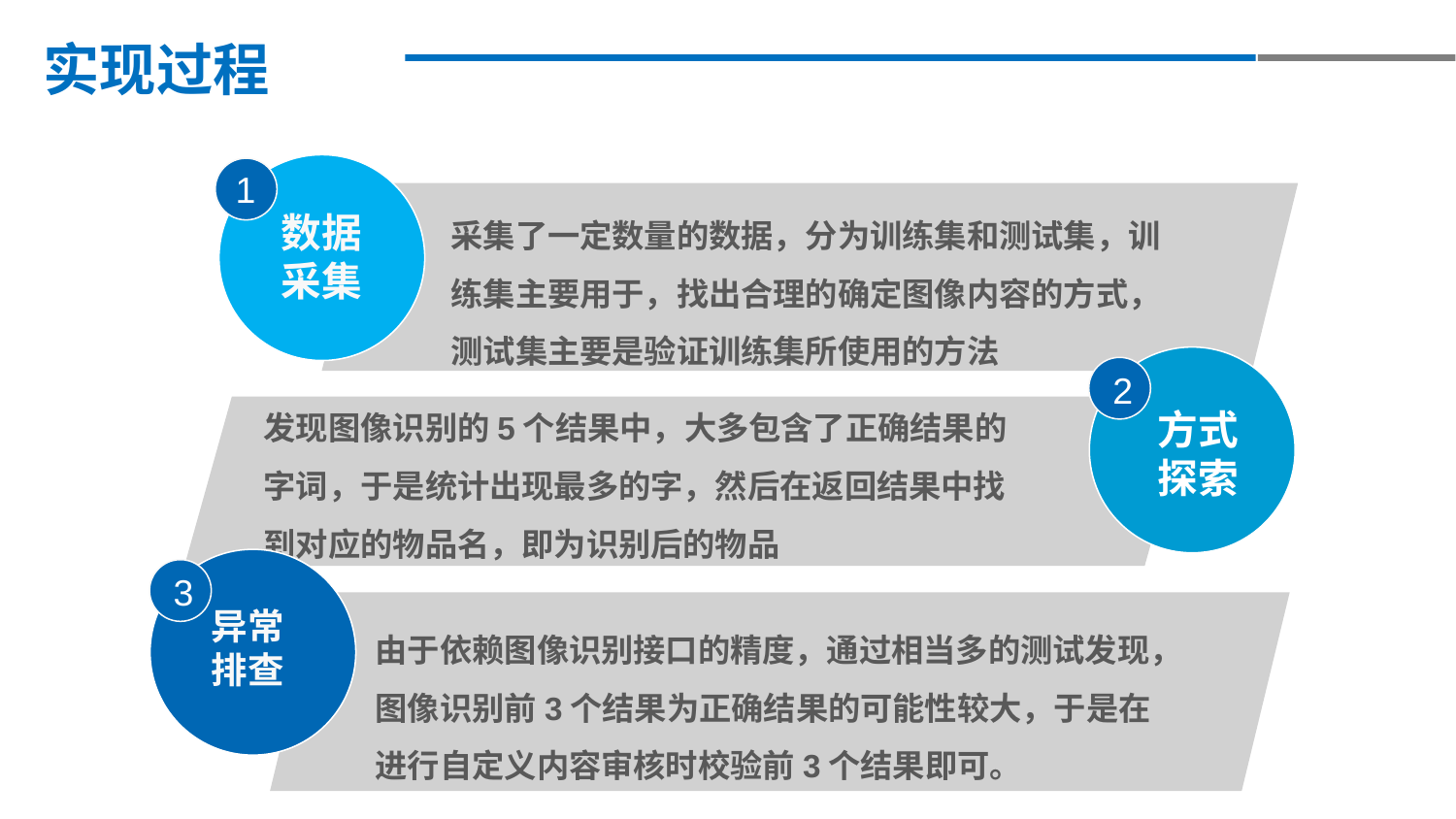

实现过程

1

采集了一定数量的数据，分为训练集和测试集，训练集主要用于，找出合理的确定图像内容的方式，测试集主要是验证训练集所使用的方法
数据
采集

2
发现图像识别的5个结果中，大多包含了正确结果的字词，于是统计出现最多的字，然后在返回结果中找到对应的物品名，即为识别后的物品

  方式
  探索

3

  异常
  排查
由于依赖图像识别接口的精度，通过相当多的测试发现，图像识别前3个结果为正确结果的可能性较大，于是在进行自定义内容审核时校验前3个结果即可。